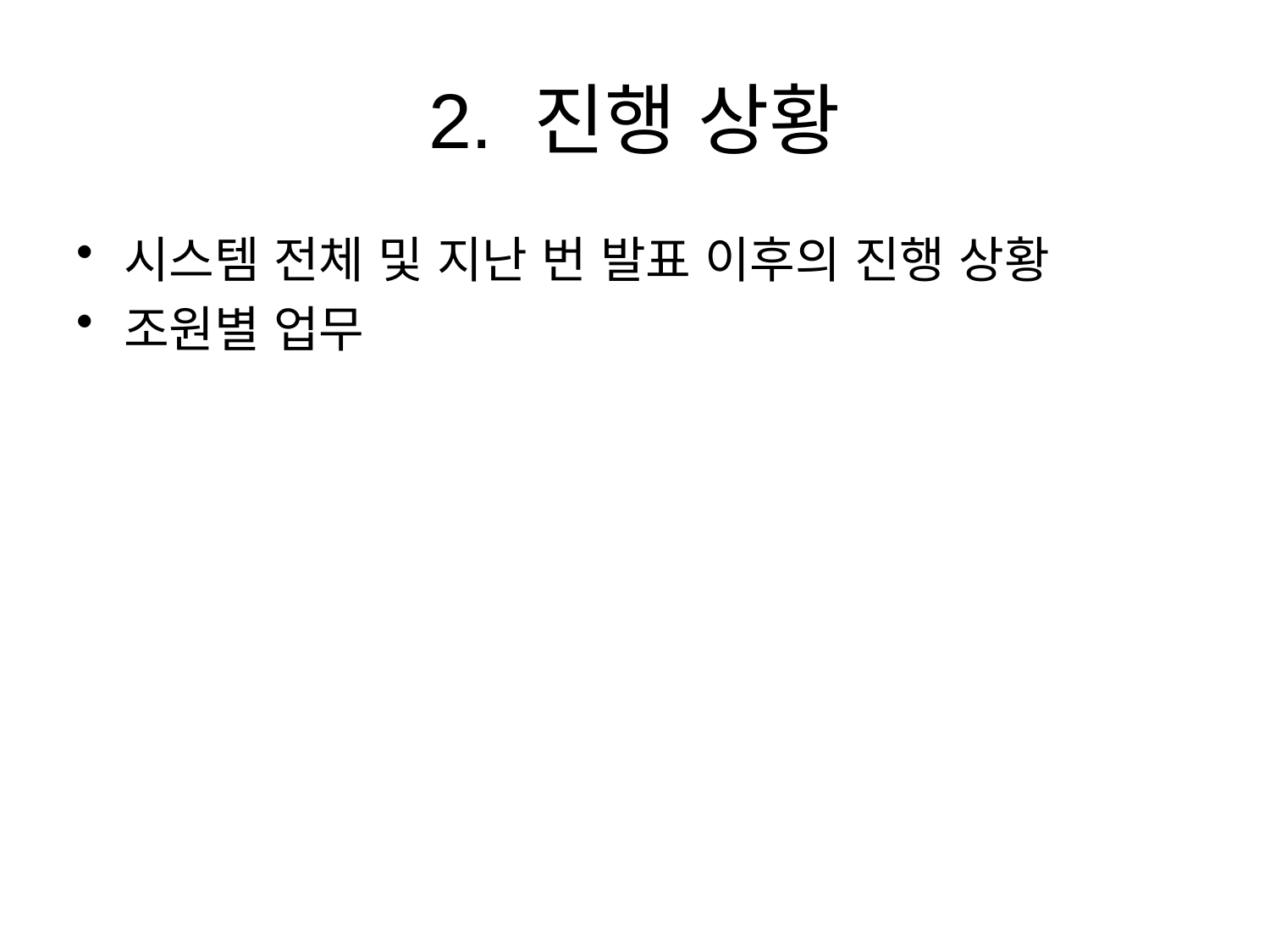

# 2. 진행 상황
시스템 전체 및 지난 번 발표 이후의 진행 상황
조원별 업무